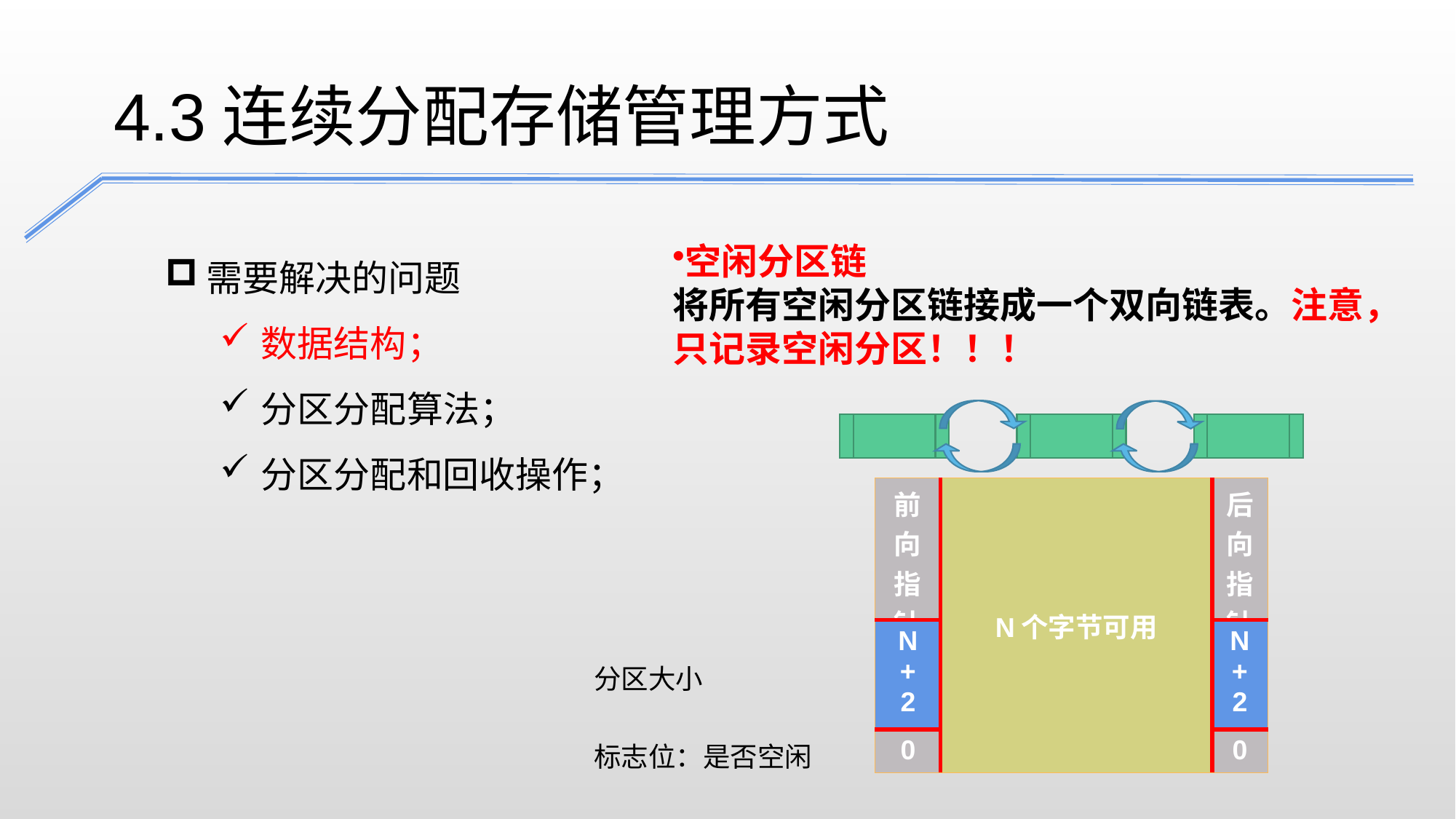

4.3连续分配存储管理方式

需要解决的问题
数据结构；
分区分配算法；
分区分配和回收操作；

空闲分区链
将所有空闲分区链接成一个双向链表。注意，只记录空闲分区！！！

| 前向指针 | N个字节可用 | 后向指针 |
| --- | --- | --- |
| N + 2 |  | N + 2 |
| 0 |  | 0 |
分区大小
标志位：是否空闲